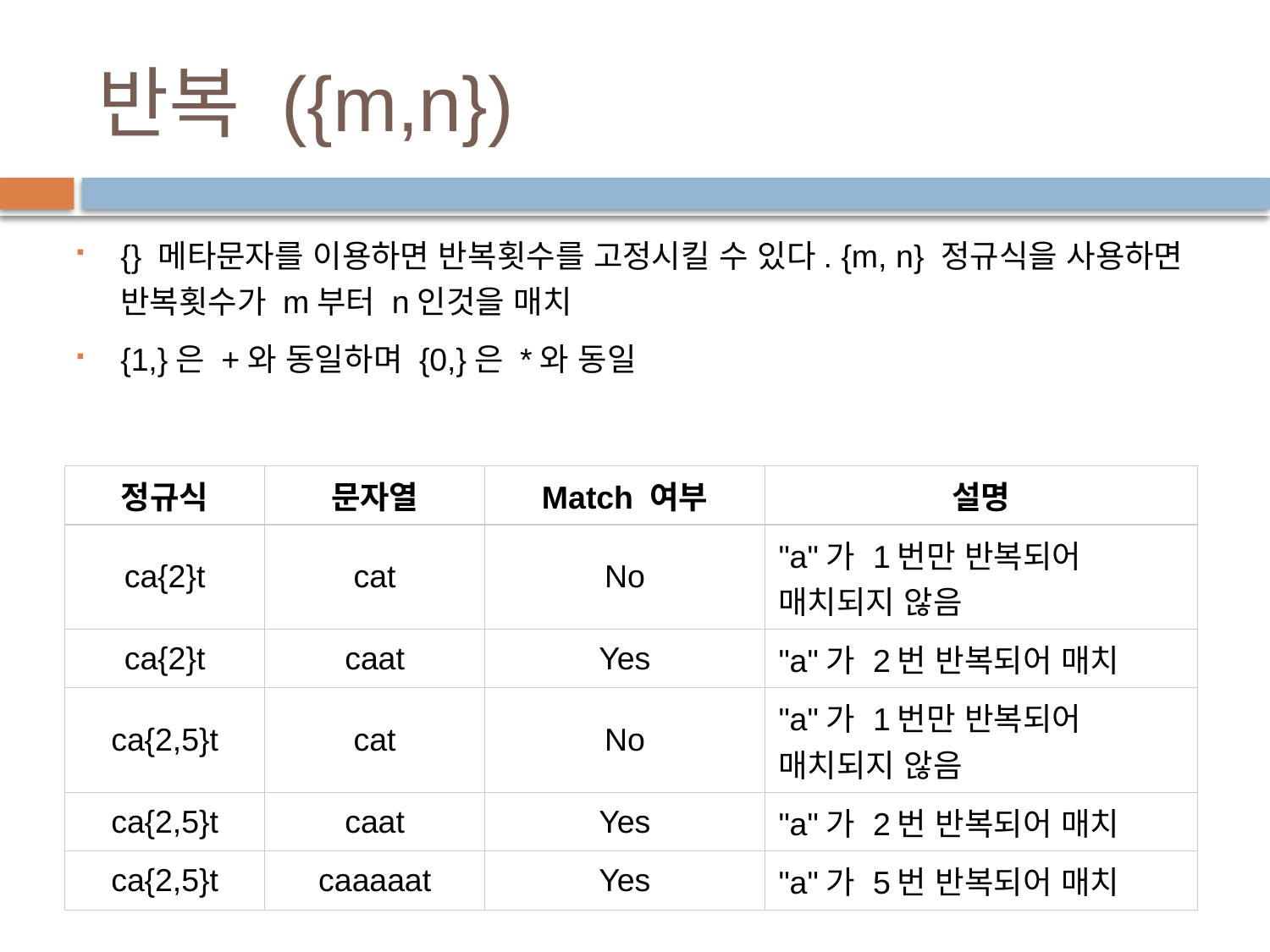

# 반복 ({m,n})
{} 메타문자를 이용하면 반복횟수를 고정시킬 수 있다. {m, n} 정규식을 사용하면 반복횟수가 m부터 n인것을 매치
{1,}은 +와 동일하며 {0,}은 *와 동일
| 정규식 | 문자열 | Match 여부 | 설명 |
| --- | --- | --- | --- |
| ca{2}t | cat | No | "a"가 1번만 반복되어 매치되지 않음 |
| ca{2}t | caat | Yes | "a"가 2번 반복되어 매치 |
| ca{2,5}t | cat | No | "a"가 1번만 반복되어 매치되지 않음 |
| ca{2,5}t | caat | Yes | "a"가 2번 반복되어 매치 |
| ca{2,5}t | caaaaat | Yes | "a"가 5번 반복되어 매치 |